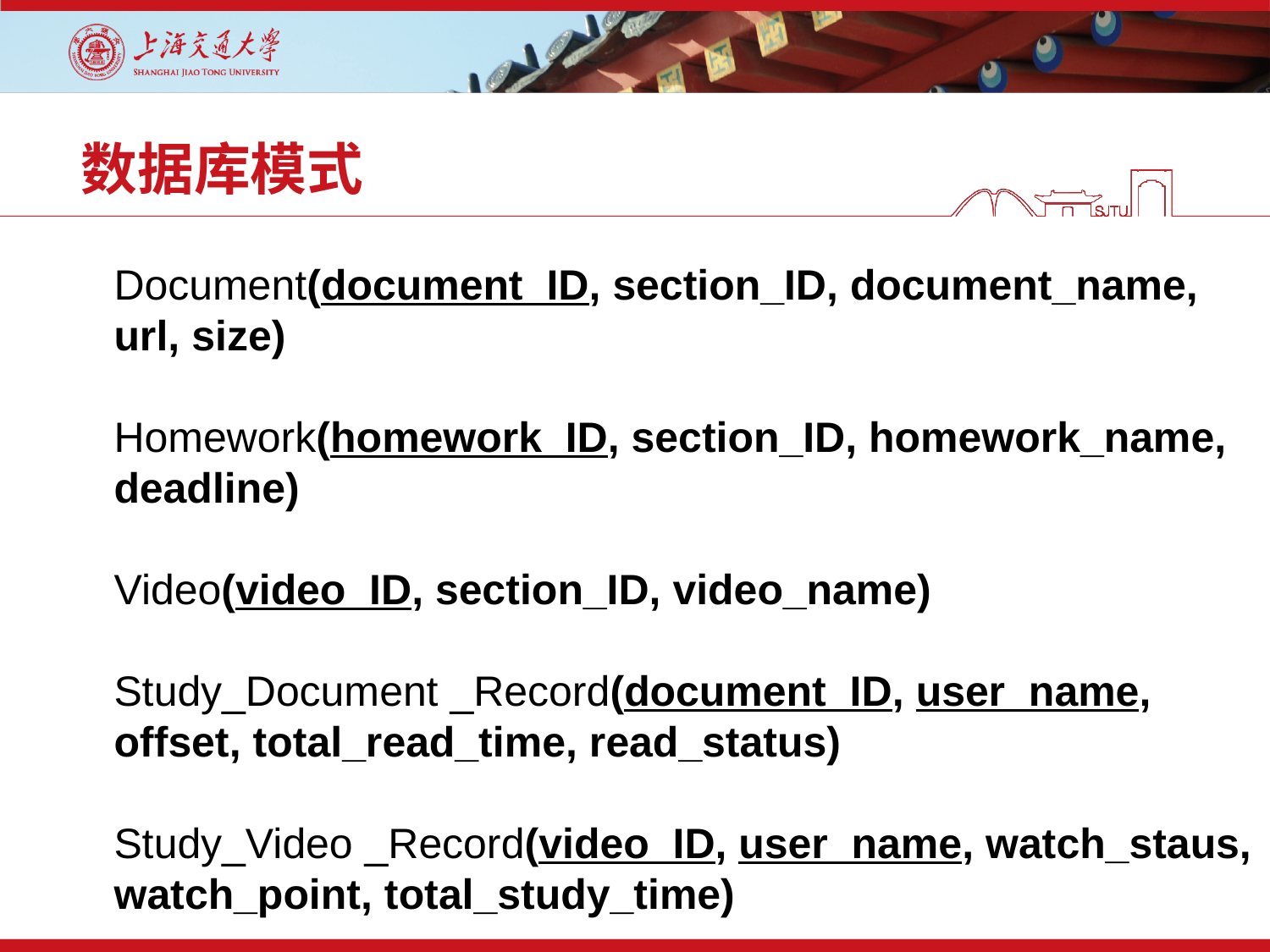

# 数据库模式
Document(document_ID, section_ID, document_name, url, size)

Homework(homework_ID, section_ID, homework_name, deadline)

Video(video_ID, section_ID, video_name)

Study_Document _Record(document_ID, user_name, offset, total_read_time, read_status)

Study_Video _Record(video_ID, user_name, watch_staus, watch_point, total_study_time)